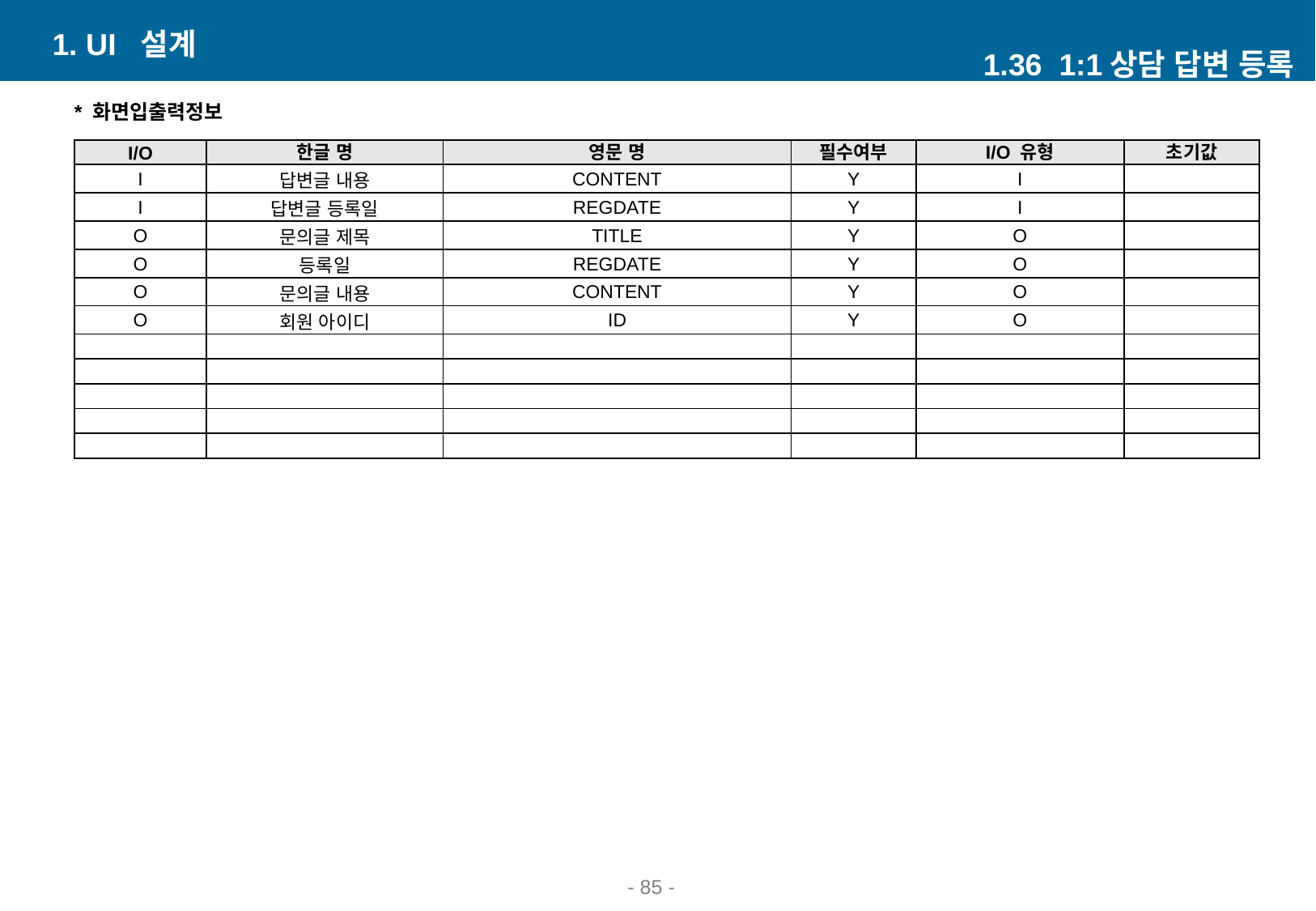

1. UI  설계
1.36  1:1상담 답변 등록
* 화면입출력정보
| I/O | 한글 명 | 영문 명 | 필수여부 | I/O 유형 | 초기값 |
| --- | --- | --- | --- | --- | --- |
| I | 답변글 내용 | CONTENT | Y | I |  |
| I | 답변글 등록일 | REGDATE | Y | I |  |
| O | 문의글 제목 | TITLE | Y | O |  |
| O | 등록일 | REGDATE | Y | O |  |
| O | 문의글 내용 | CONTENT | Y | O |  |
| O | 회원 아이디 | ID | Y | O |  |
|  |  |  |  |  |  |
|  |  |  |  |  |  |
|  |  |  |  |  |  |
|  |  |  |  |  |  |
|  |  |  |  |  |  |
- 85 -